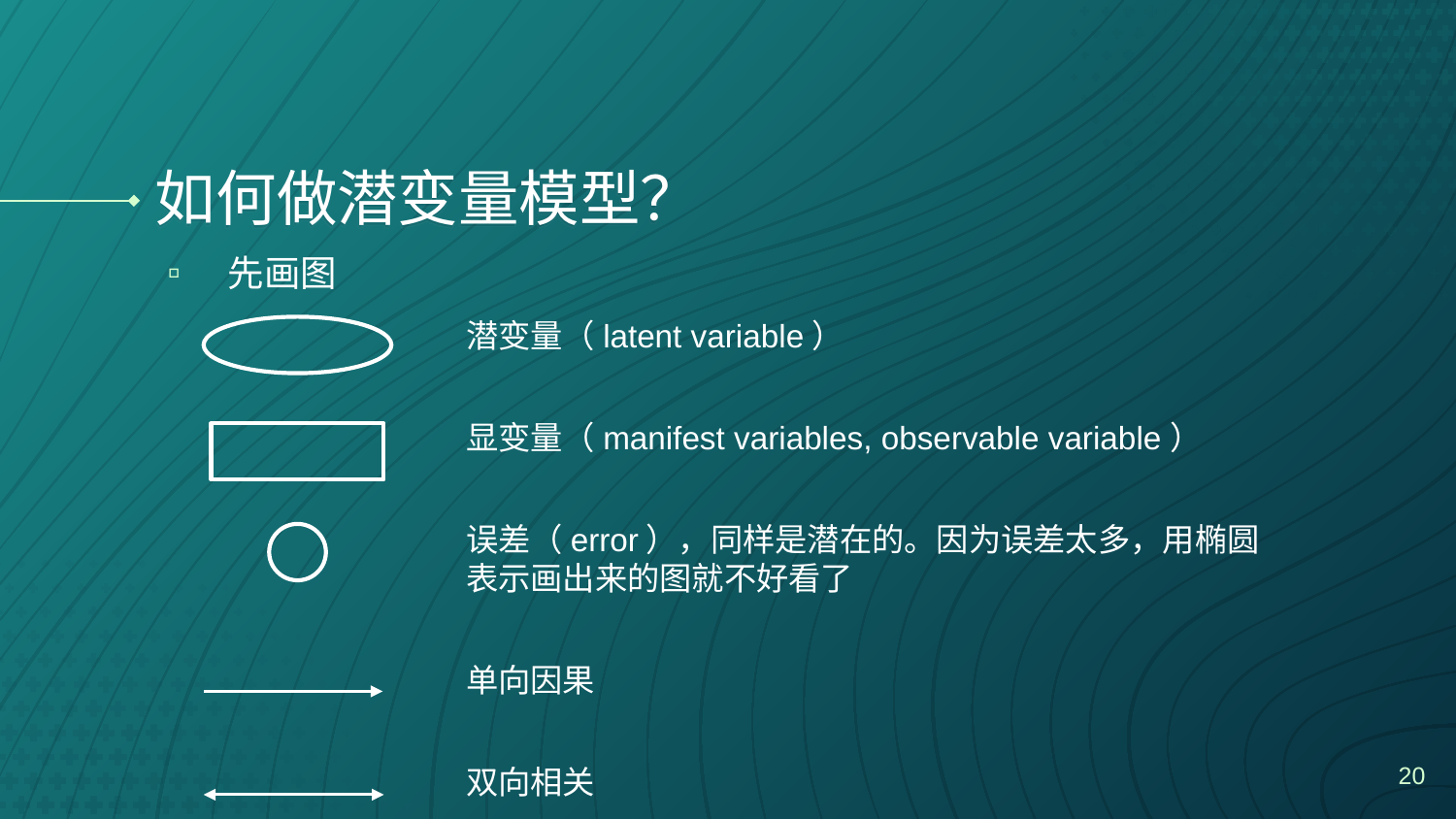

# 如何做潜变量模型？
先画图
潜变量（latent variable）

显变量（manifest variables, observable variable）

误差（error），同样是潜在的。因为误差太多，用椭圆表示画出来的图就不好看了

单向因果

双向相关

20